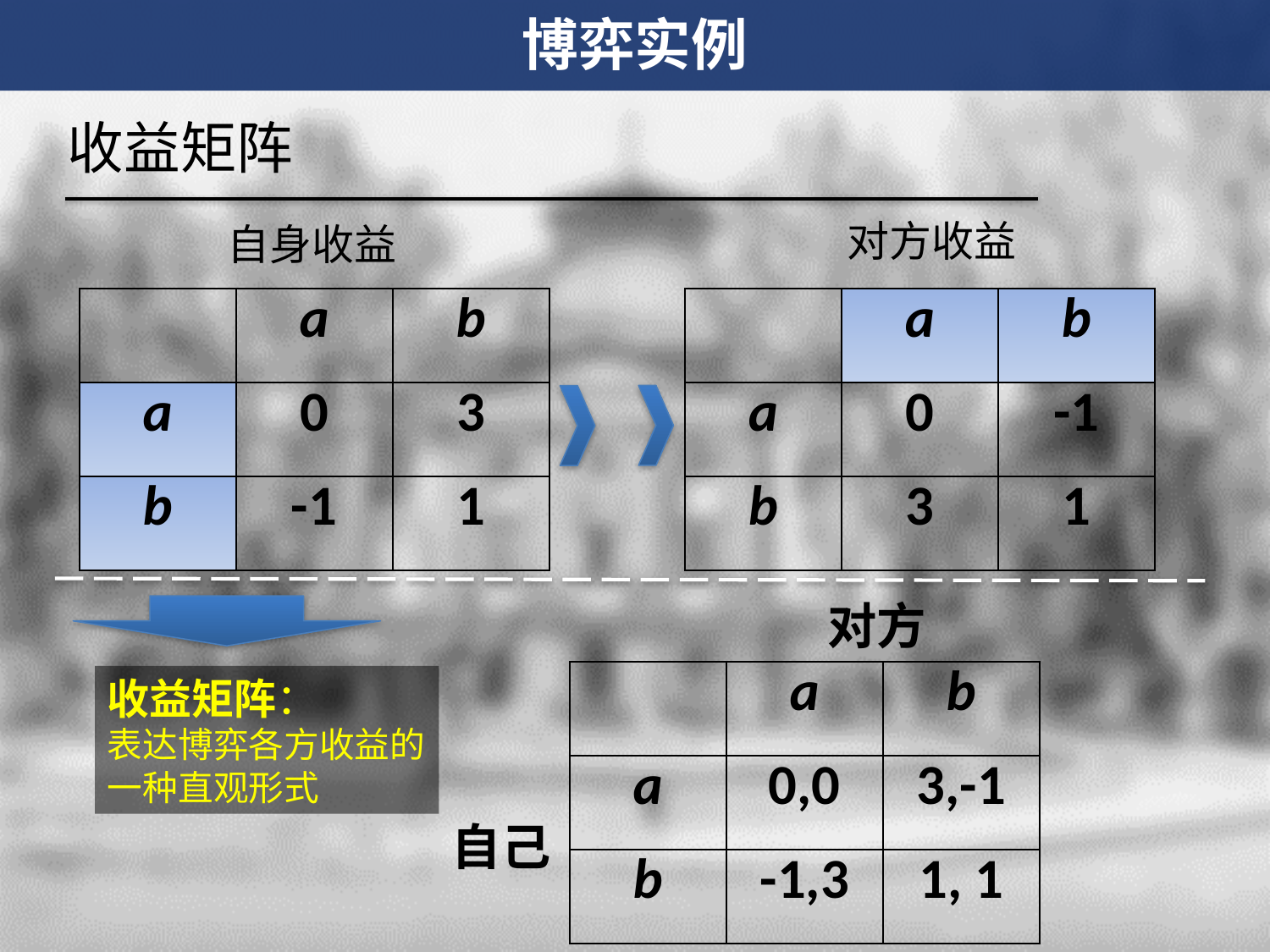

博弈实例
收益矩阵
对方收益
自身收益
|  | a | b |
| --- | --- | --- |
| a | 0 | 3 |
| b | -1 | 1 |
|  | a | b |
| --- | --- | --- |
| a | 0 | -1 |
| b | 3 | 1 |

对方

|  | a | b |
| --- | --- | --- |
| a | 0,0 | 3,-1 |
| b | -1,3 | 1, 1 |
收益矩阵：
表达博弈各方收益的一种直观形式
自己